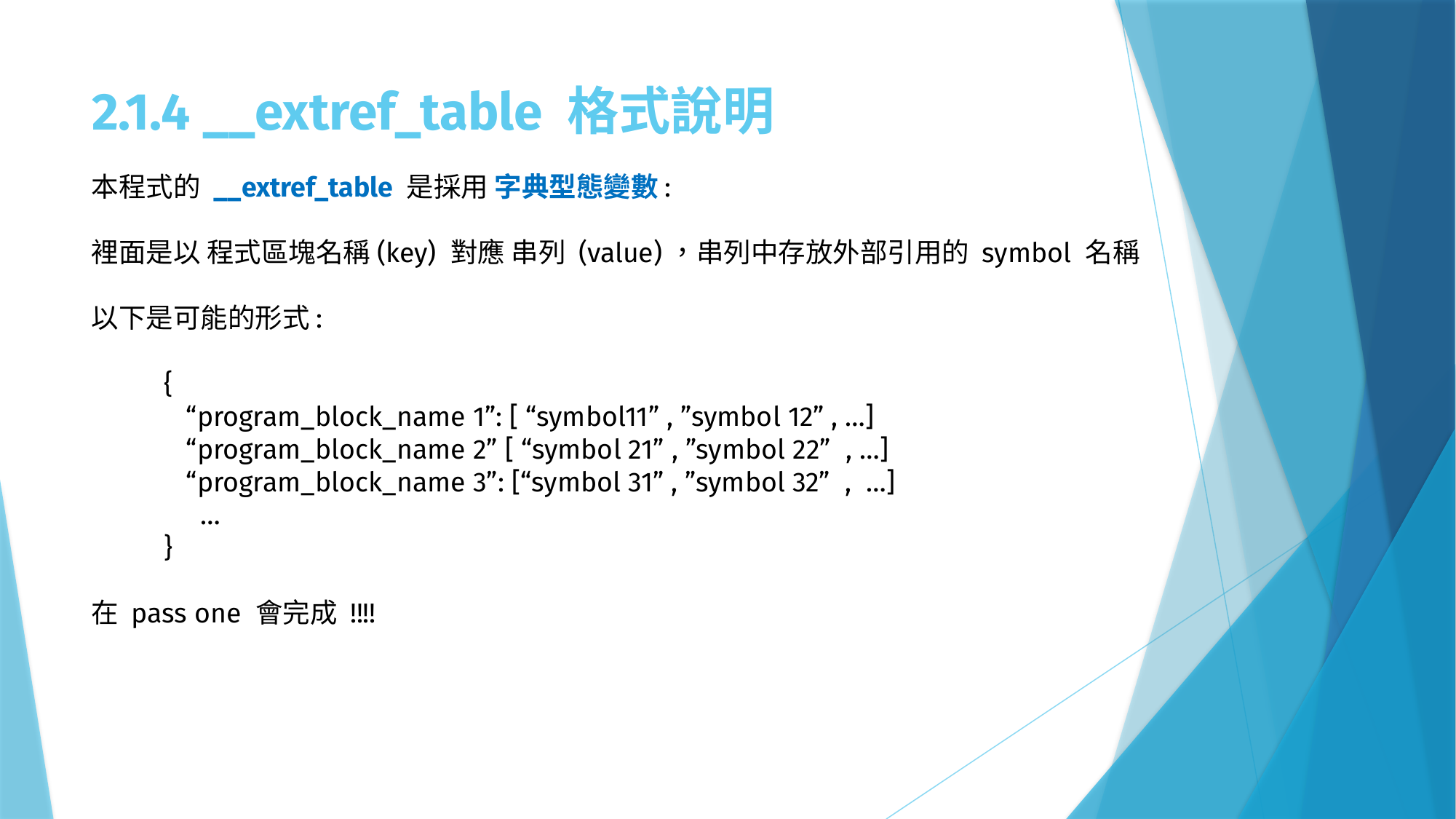

# 2.1.4 __extref_table 格式說明
本程式的 __extref_table 是採用 字典型態變數:

裡面是以 程式區塊名稱(key) 對應 串列 (value)，串列中存放外部引用的 symbol 名稱

以下是可能的形式:

          {
             “program_block_name 1”: [ “symbol11” , ”symbol 12” , …]
             “program_block_name 2” [ “symbol 21” , ”symbol 22”  , …]
             “program_block_name 3”: [“symbol 31” , ”symbol 32”  ,  …]
               …
          }

在 pass one 會完成 !!!!